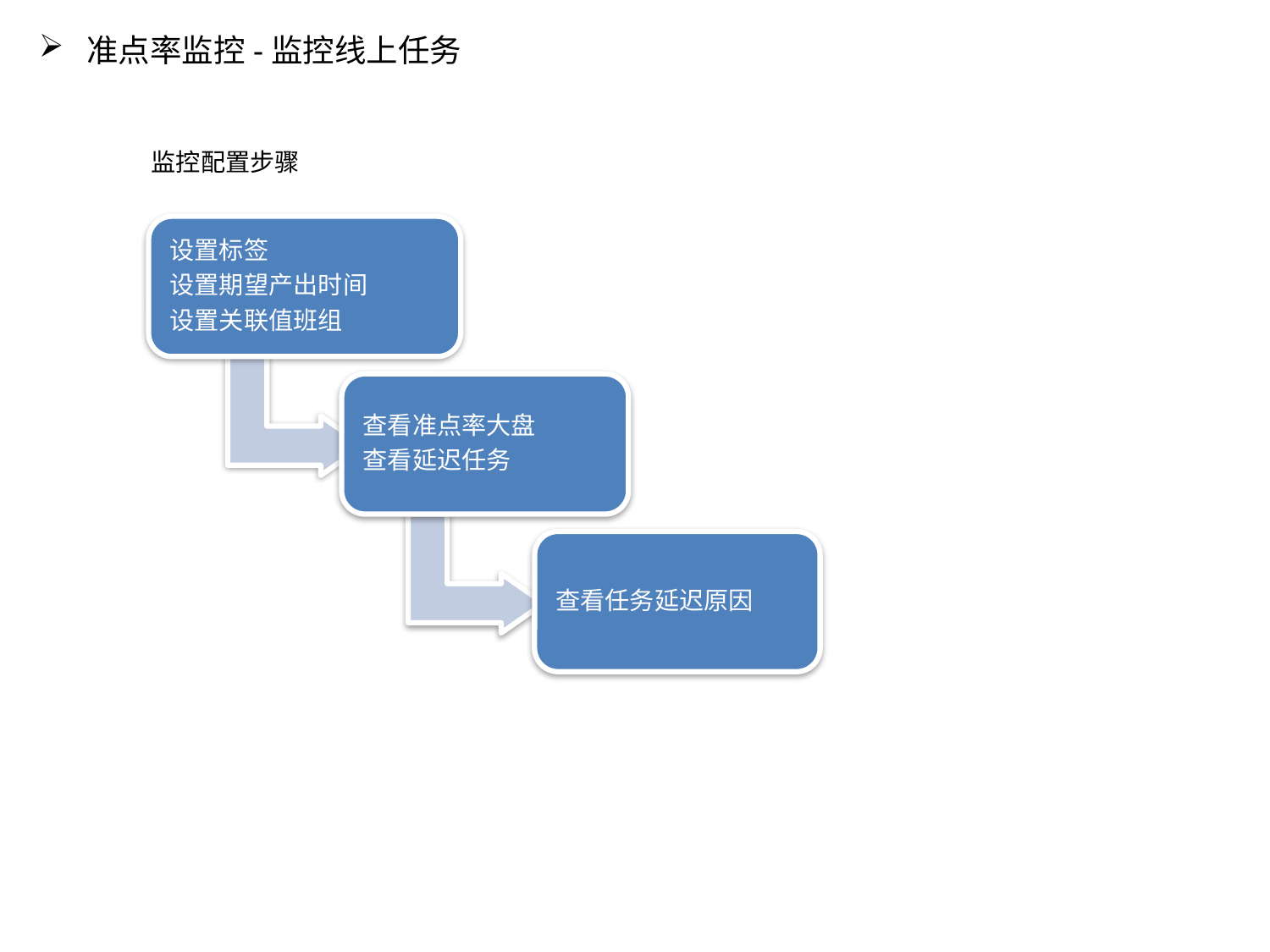

准点率监控-监控线上任务
监控配置步骤
设置标签
设置期望产出时间
设置关联值班组
查看准点率大盘
查看延迟任务
查看任务延迟原因